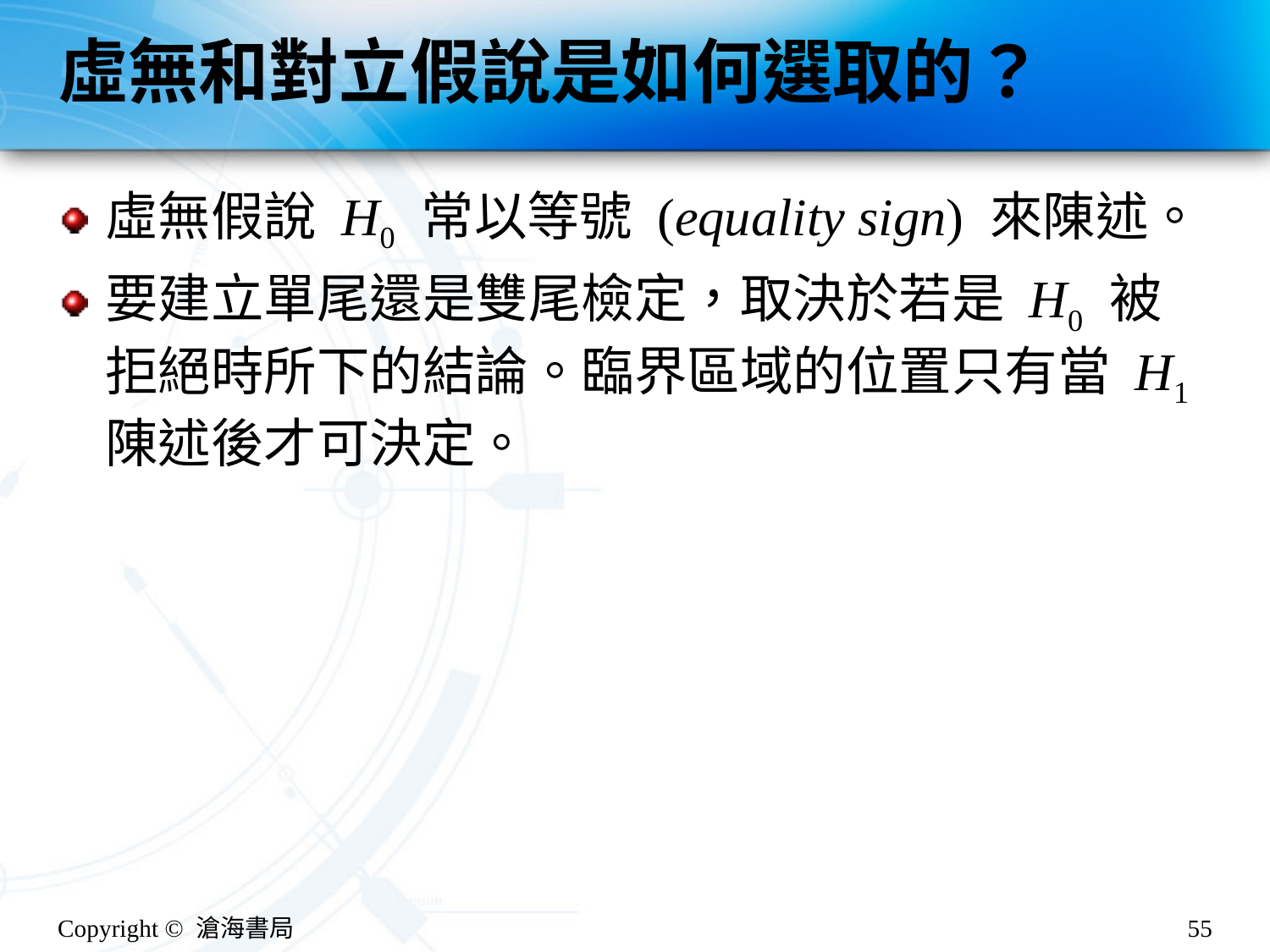

# 虛無和對立假說是如何選取的？
虛無假說 H0 常以等號 (equality sign) 來陳述。
要建立單尾還是雙尾檢定，取決於若是 H0 被拒絕時所下的結論。臨界區域的位置只有當 H1 陳述後才可決定。
Copyright © 滄海書局
55